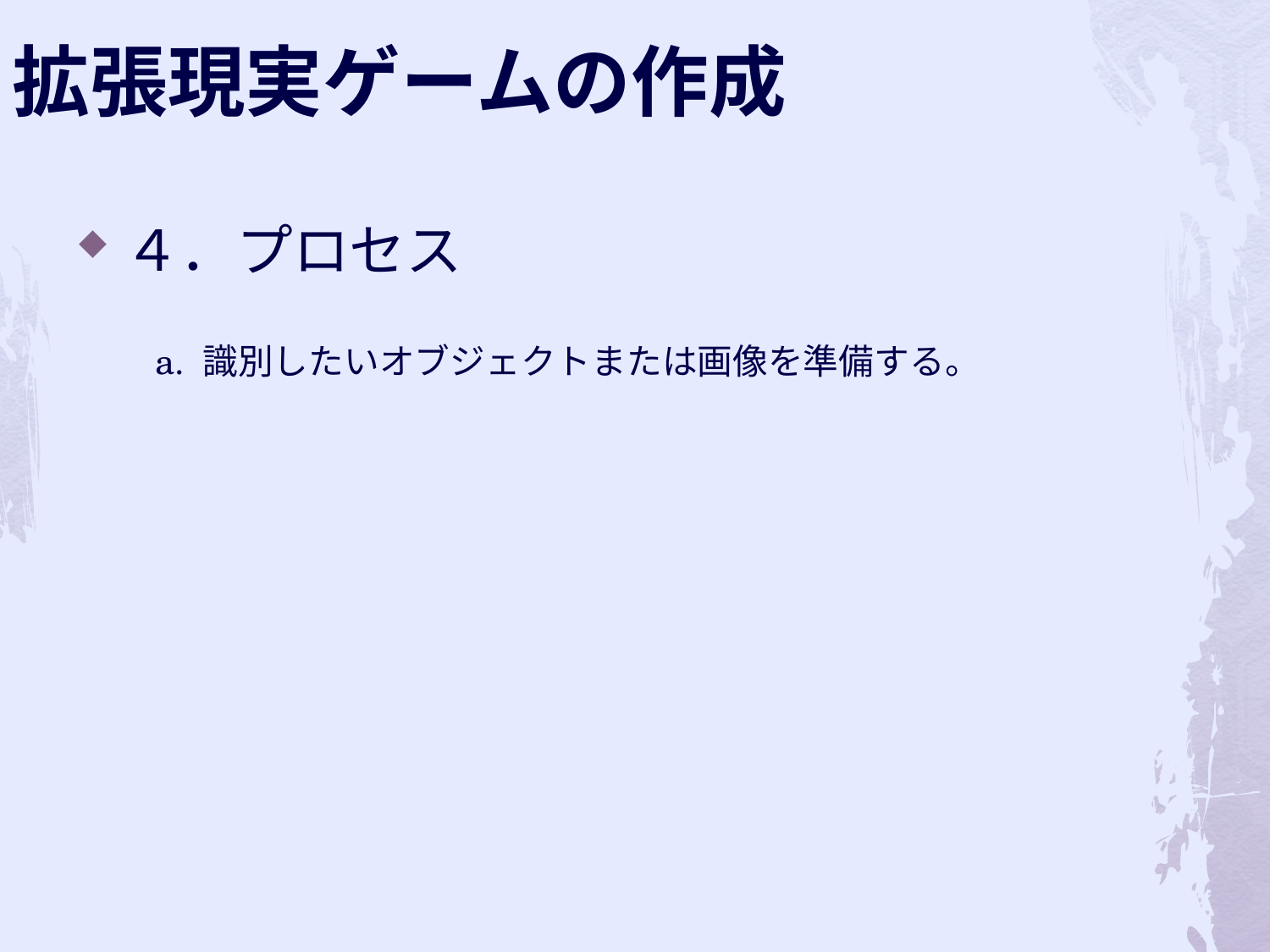

拡張現実ゲームの作成
４．プロセス

　　a. 識別したいオブジェクトまたは画像を準備する。